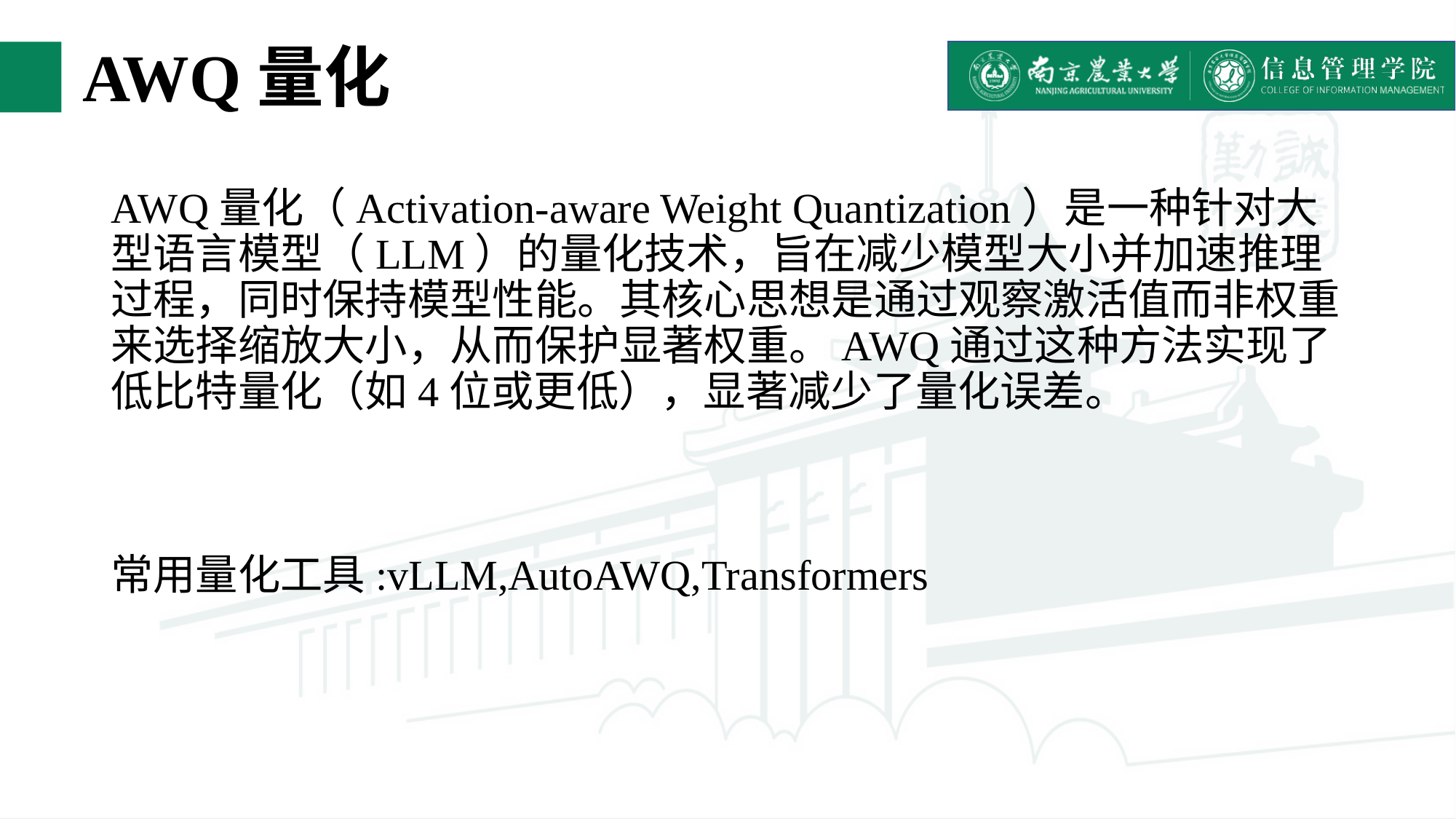

# AWQ量化
AWQ量化（Activation-aware Weight Quantization）是一种针对大型语言模型（LLM）的量化技术，旨在减少模型大小并加速推理过程，同时保持模型性能。其核心思想是通过观察激活值而非权重来选择缩放大小，从而保护显著权重。AWQ通过这种方法实现了低比特量化（如4位或更低），显著减少了量化误差。

常用量化工具:vLLM,AutoAWQ,Transformers